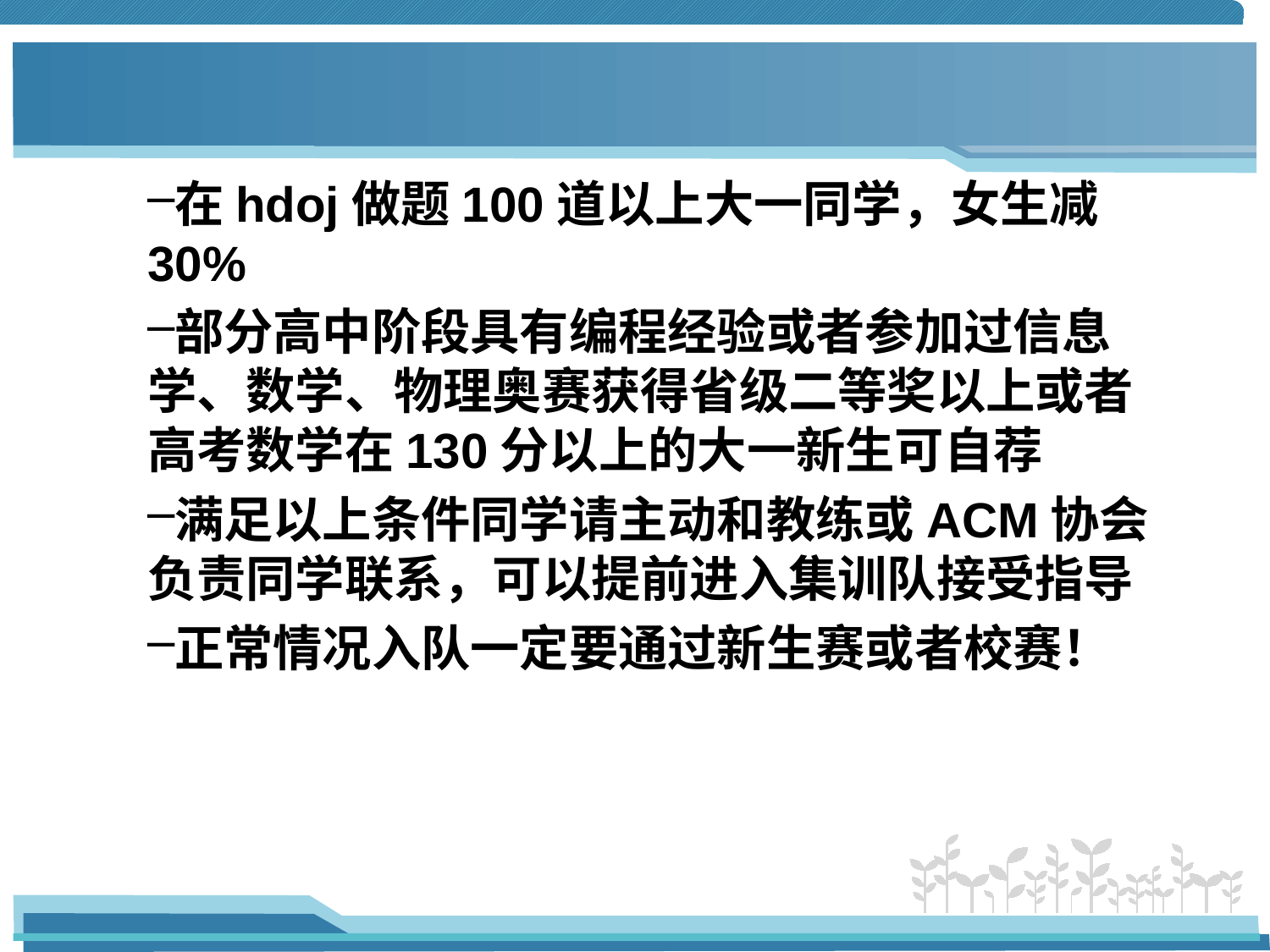

#
在hdoj做题100道以上大一同学，女生减30%
部分高中阶段具有编程经验或者参加过信息学、数学、物理奥赛获得省级二等奖以上或者高考数学在130分以上的大一新生可自荐
满足以上条件同学请主动和教练或ACM协会负责同学联系，可以提前进入集训队接受指导
正常情况入队一定要通过新生赛或者校赛！